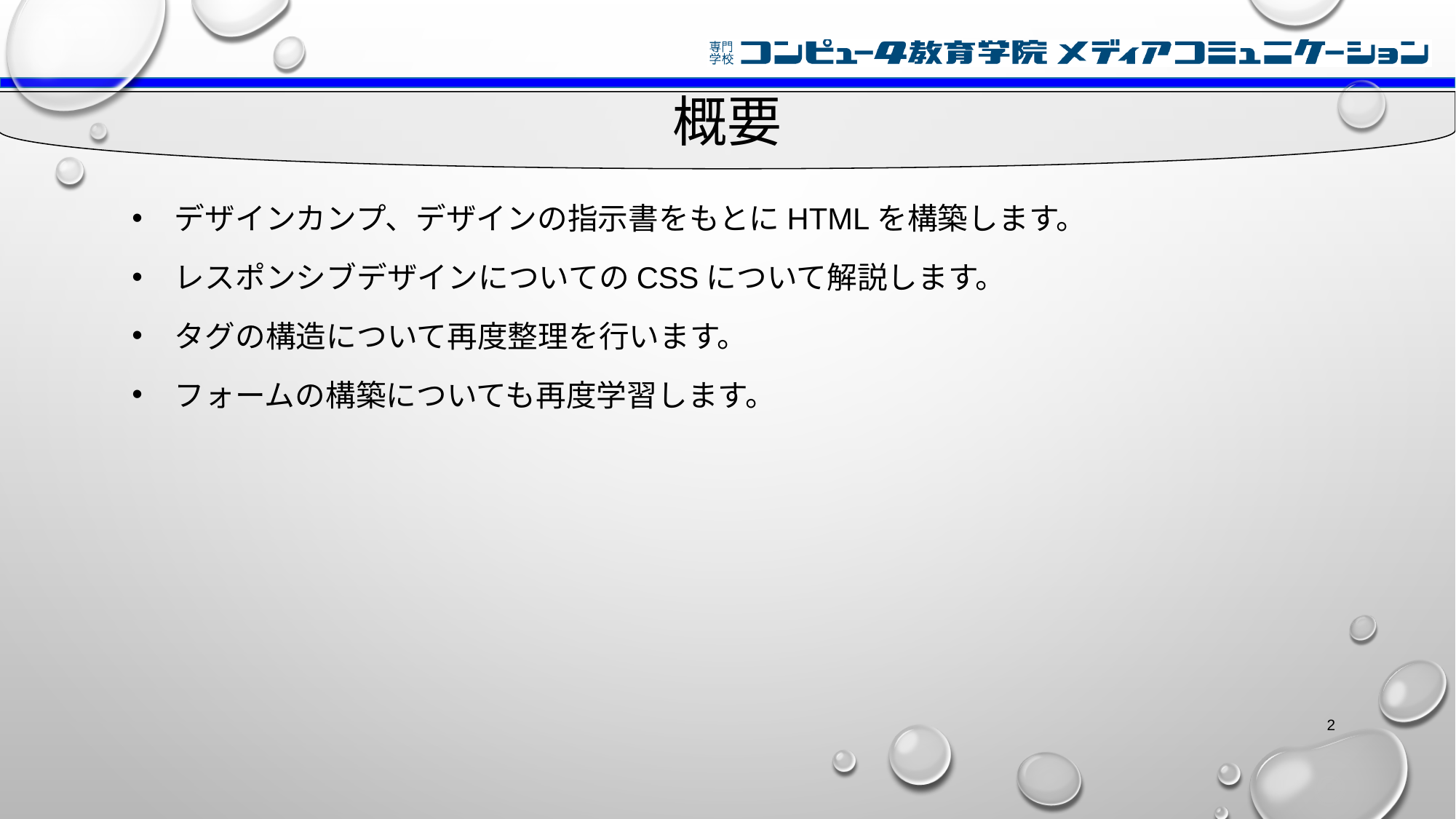

# 概要
デザインカンプ、デザインの指示書をもとにHTMLを構築します。
レスポンシブデザインについてのCSSについて解説します。
タグの構造について再度整理を行います。
フォームの構築についても再度学習します。
2